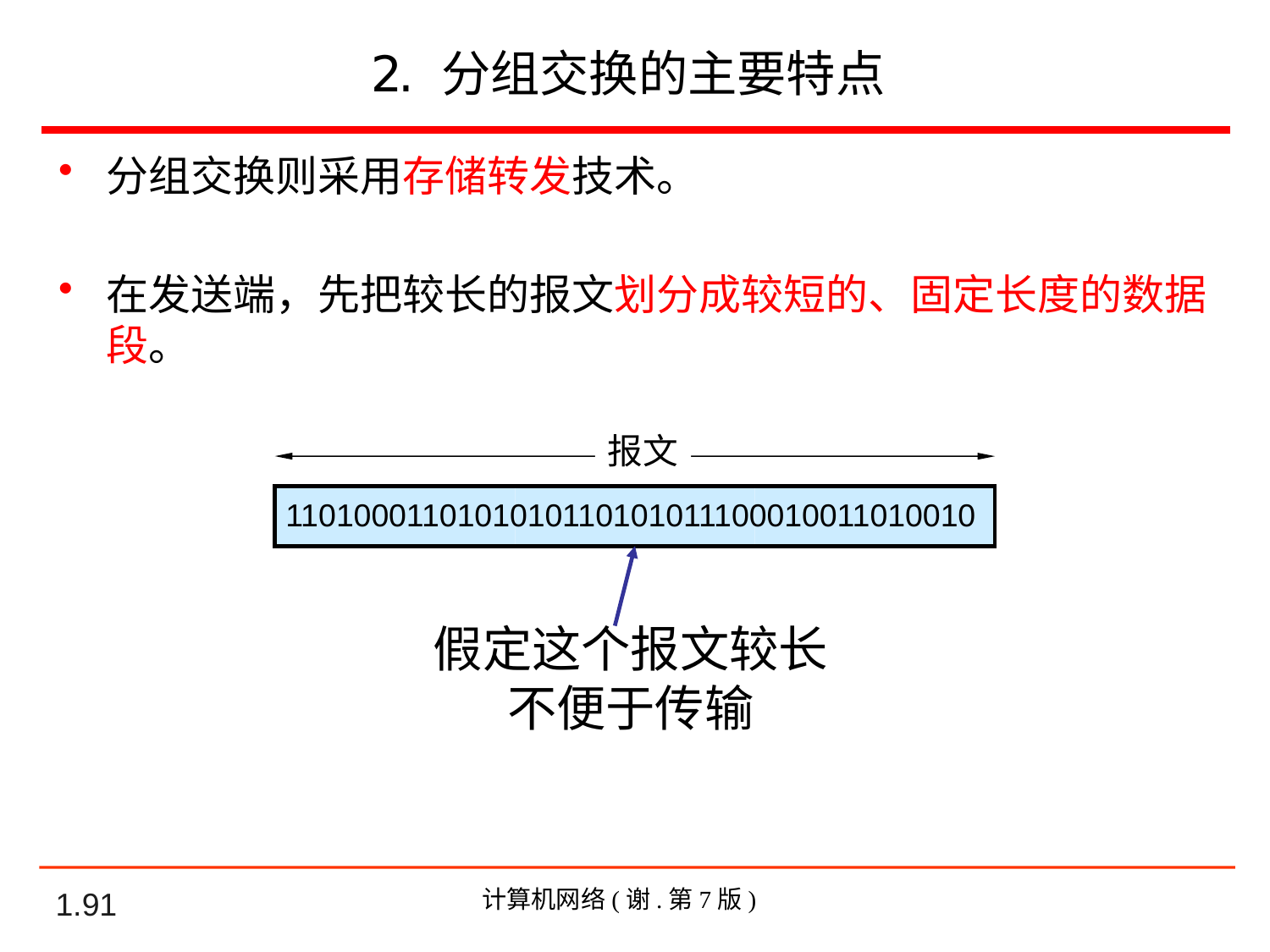

2. 分组交换的主要特点
分组交换则采用存储转发技术。

在发送端，先把较长的报文划分成较短的、固定长度的数据段。
报文

1101000110101010110101011100010011010010

假定这个报文较长
不便于传输